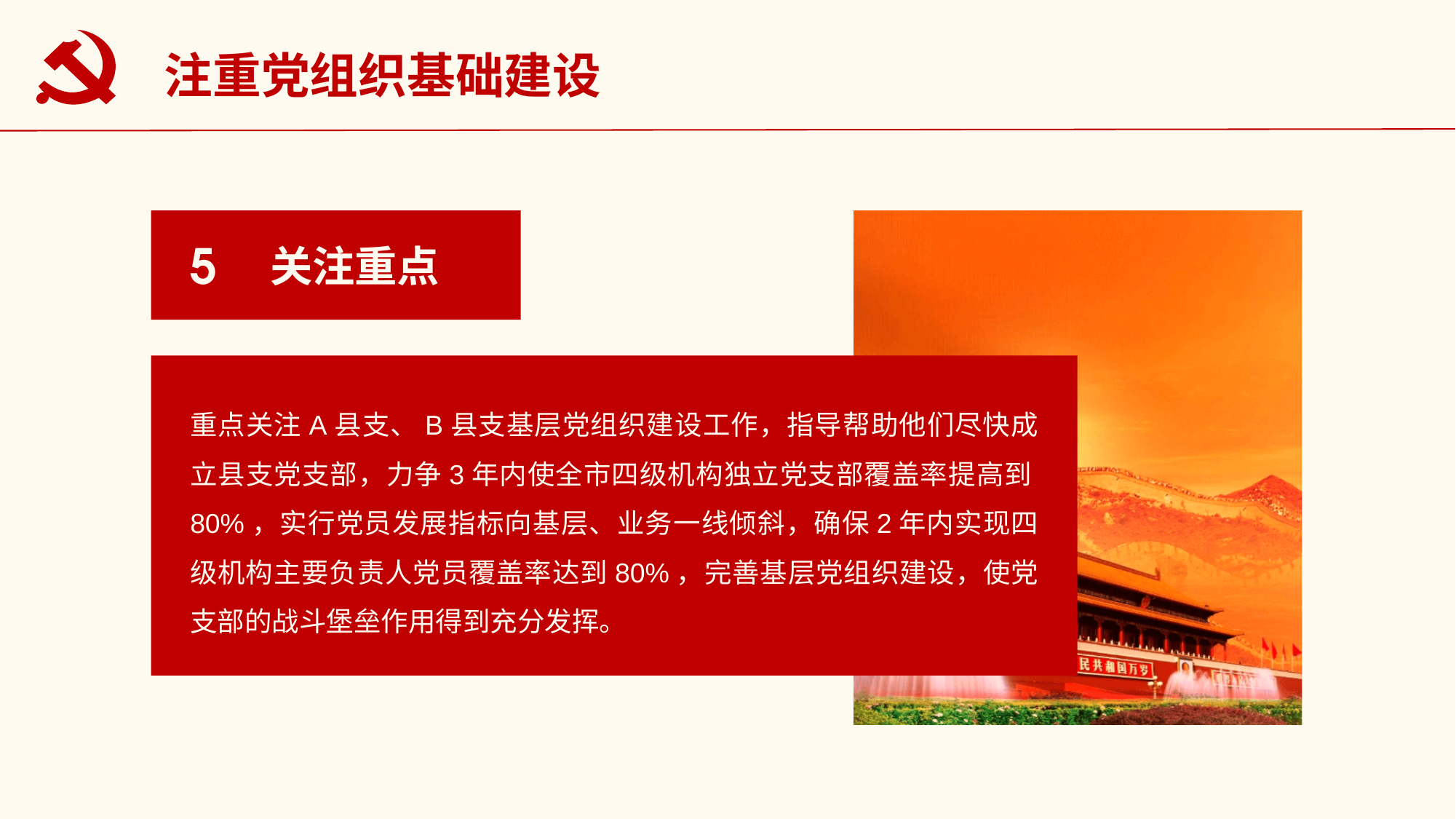

注重党组织基础建设

5
关注重点

重点关注A县支、B县支基层党组织建设工作，指导帮助他们尽快成立县支党支部，力争3年内使全市四级机构独立党支部覆盖率提高到80%，实行党员发展指标向基层、业务一线倾斜，确保2年内实现四级机构主要负责人党员覆盖率达到80%，完善基层党组织建设，使党支部的战斗堡垒作用得到充分发挥。